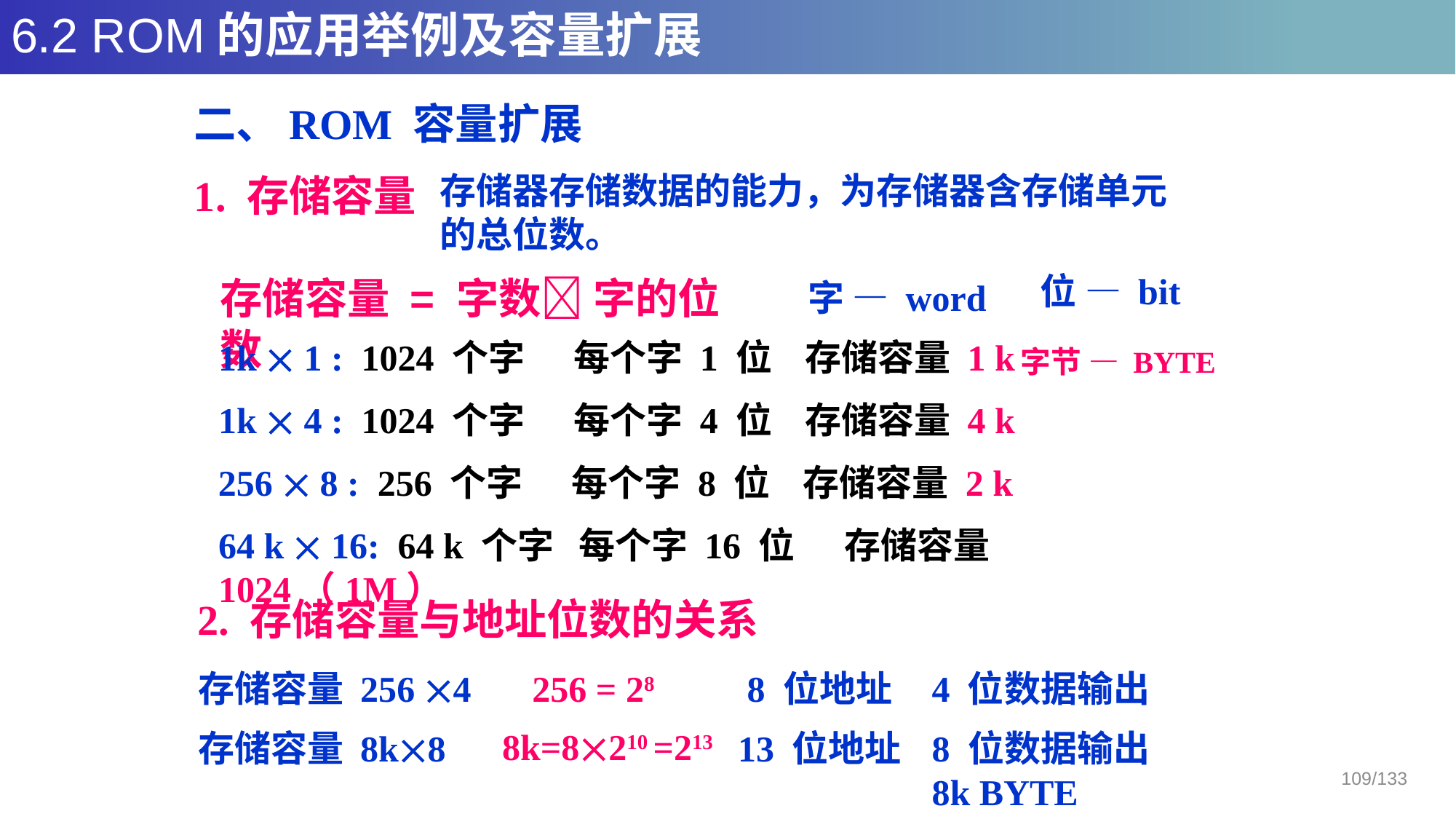

# 6.2 ROM的应用举例及容量扩展
二、ROM 容量扩展
存储器存储数据的能力，为存储器含存储单元
的总位数。
1. 存储容量
位 — bit
存储容量 = 字数× 字的位数
字 — word
1k × 1 :  1024 个字      每个字 1 位    存储容量 1 k
字节 — BYTE
1k × 4 :  1024 个字      每个字 4 位    存储容量 4 k
256 × 8 :  256 个字      每个字 8 位    存储容量 2 k
64 k × 16:  64 k 个字   每个字 16 位      存储容量 1024（1M）
2. 存储容量与地址位数的关系
存储容量 256 ×4
256 = 28
8 位地址
4 位数据输出
8k=8×210 =213
存储容量 8k×8
13 位地址
8 位数据输出
8k BYTE
109/133